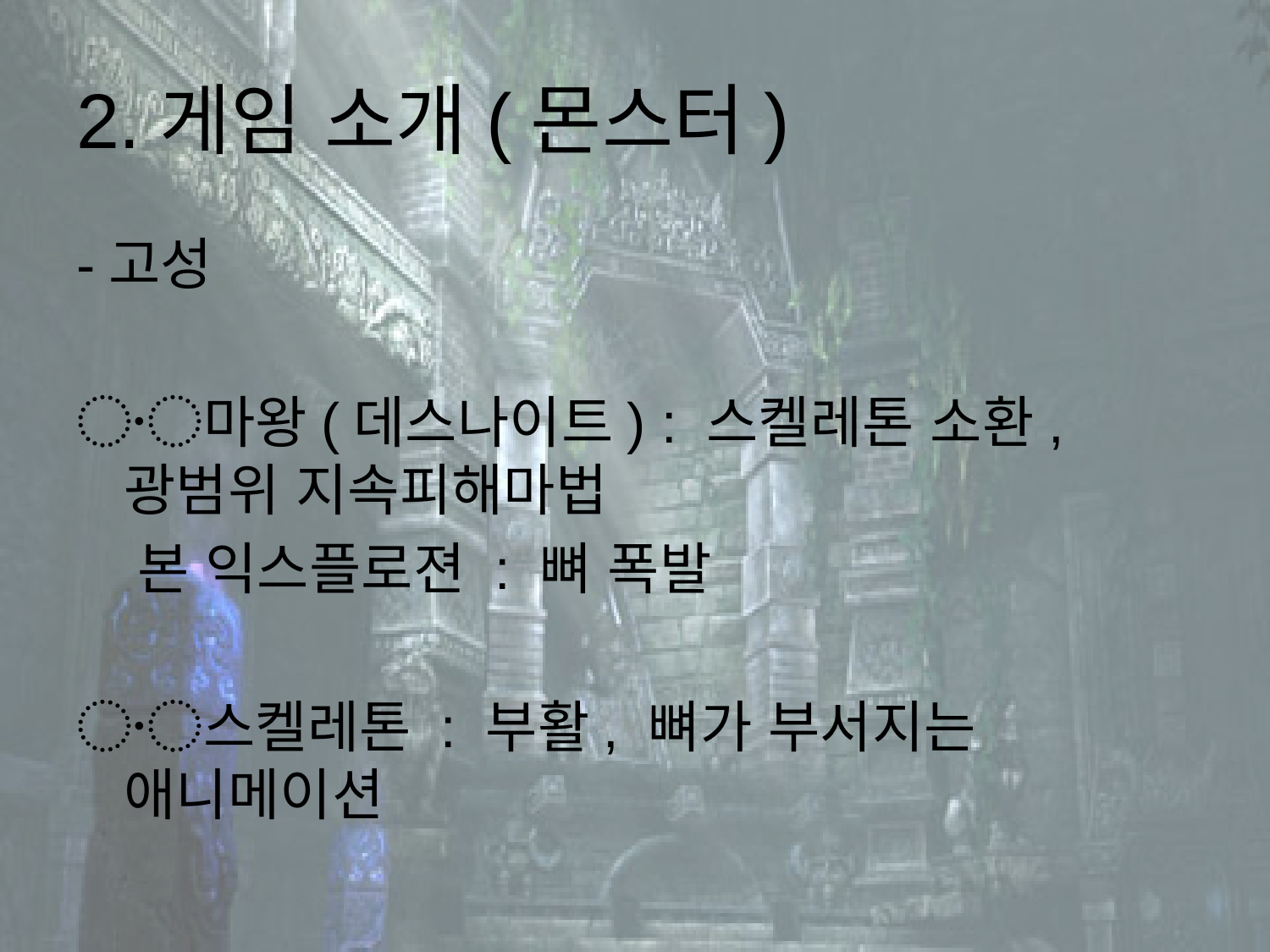

# 2.게임 소개(몬스터)
-고성

〮마왕(데스나이트) : 스켈레톤 소환, 광범위 지속피해마법
   본 익스플로젼 : 뼈 폭발

〮스켈레톤 : 부활, 뼈가 부서지는 애니메이션